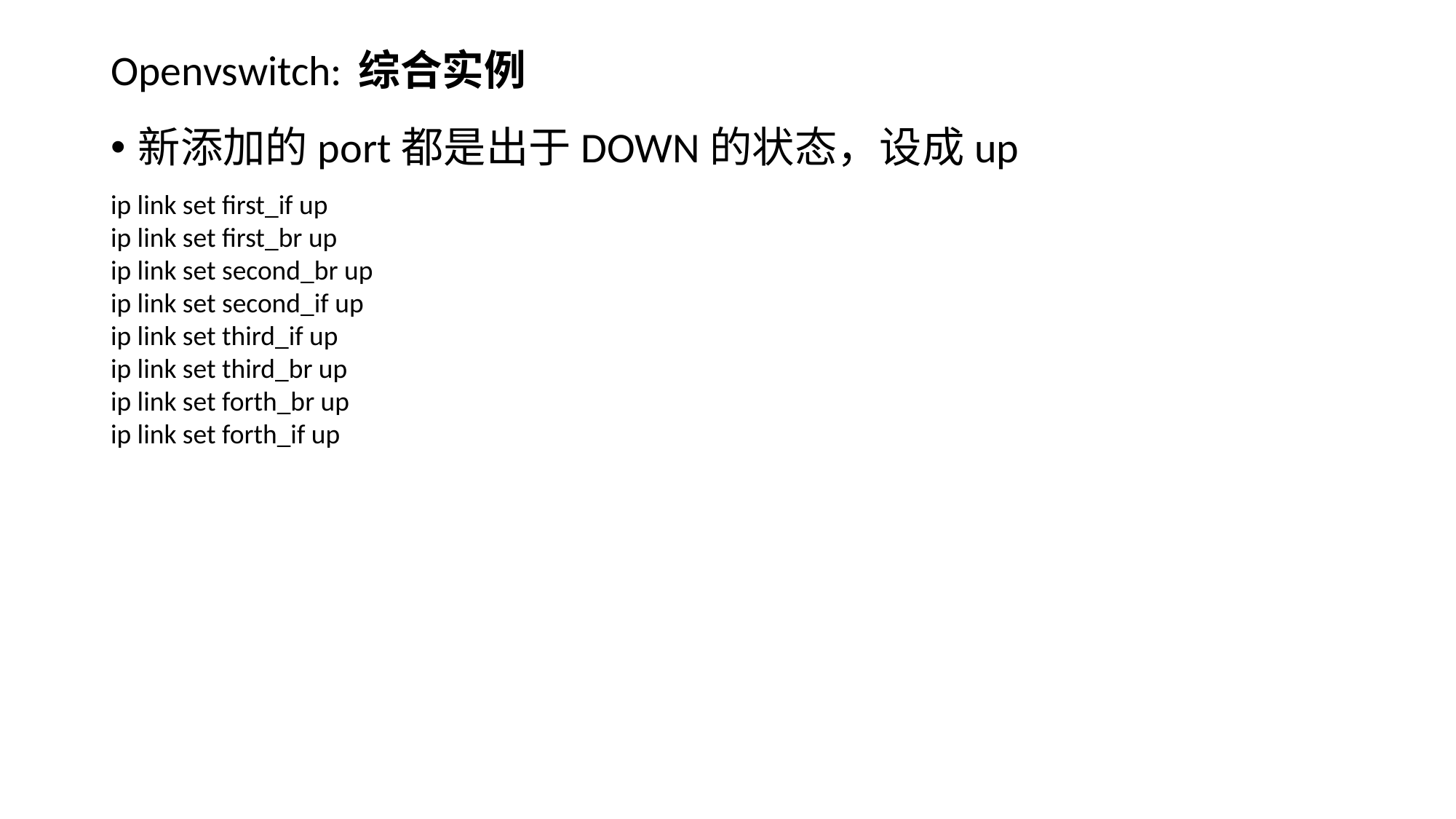

# Openvswitch: 综合实例
新添加的port都是出于DOWN的状态，设成up

ip link set first_if up
ip link set first_br up
ip link set second_br up
ip link set second_if up
ip link set third_if up
ip link set third_br up
ip link set forth_br up
ip link set forth_if up